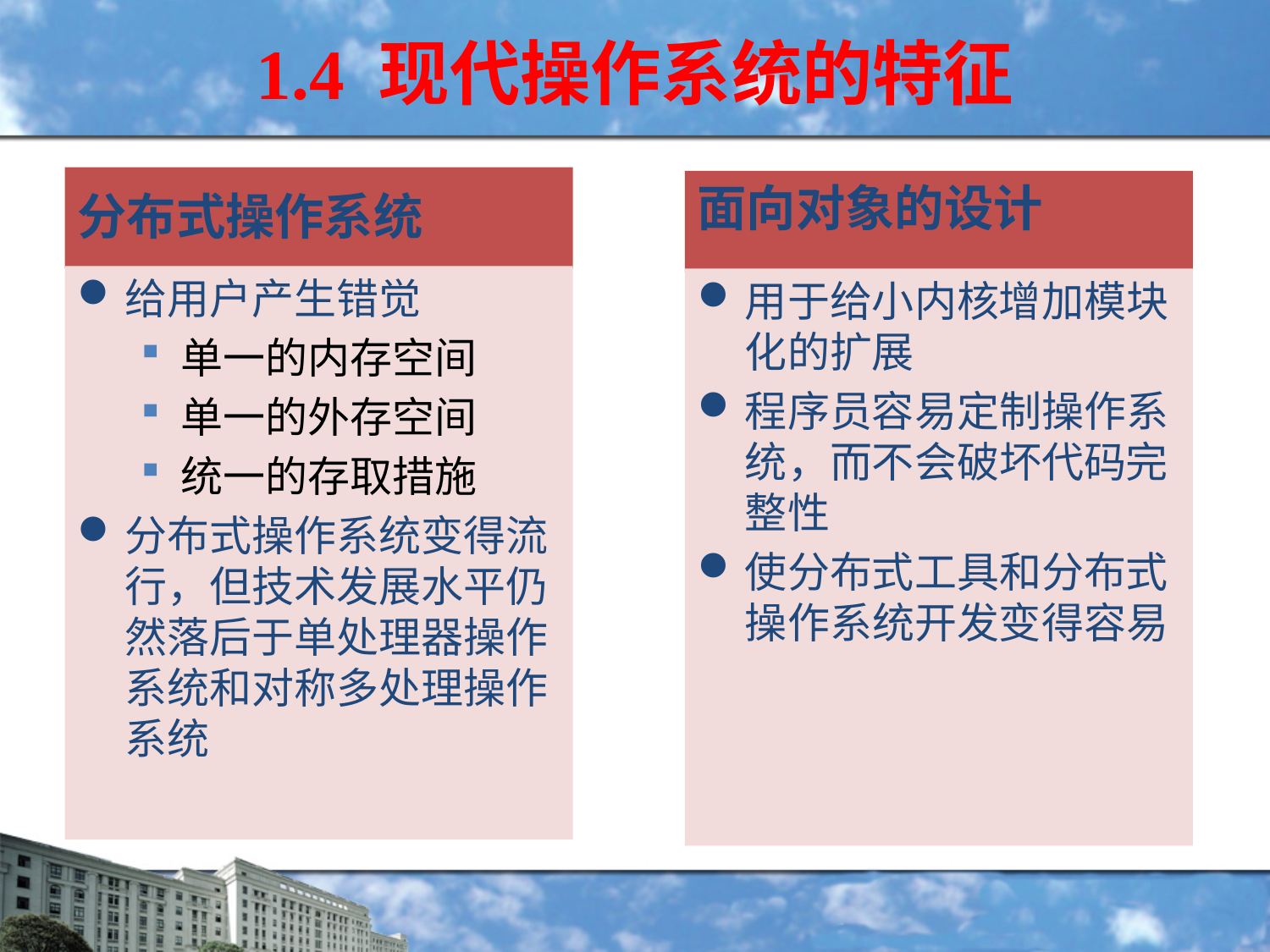

# 1.4 现代操作系统的特征
分布式操作系统
面向对象的设计
给用户产生错觉
单一的内存空间
单一的外存空间
统一的存取措施
分布式操作系统变得流行，但技术发展水平仍然落后于单处理器操作系统和对称多处理操作系统
用于给小内核增加模块化的扩展
程序员容易定制操作系统，而不会破坏代码完整性
使分布式工具和分布式操作系统开发变得容易